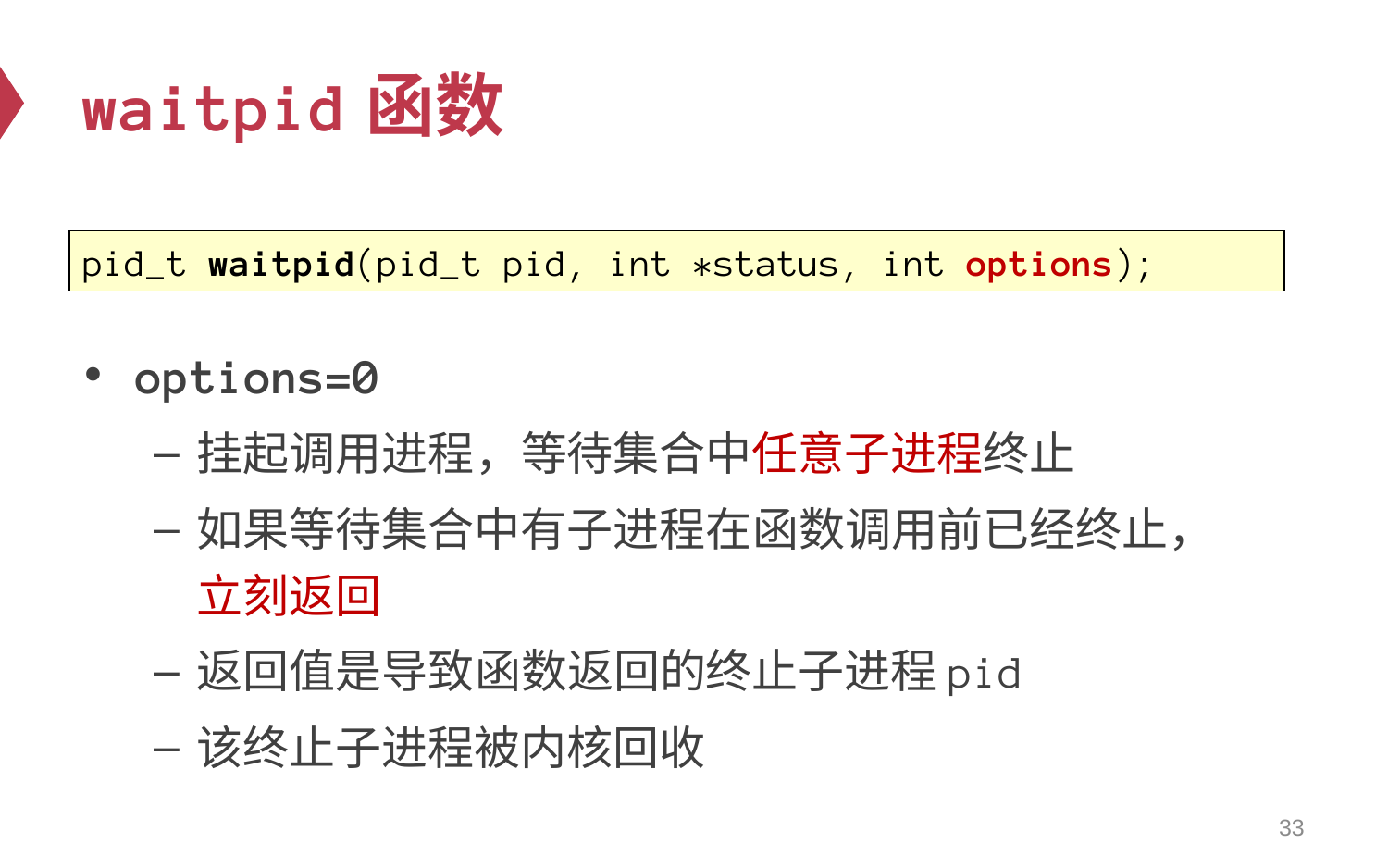

# waitpid函数
pid_t waitpid(pid_t pid, int *status, int options);
options=0
挂起调用进程，等待集合中任意子进程终止
如果等待集合中有子进程在函数调用前已经终止，
立刻返回
返回值是导致函数返回的终止子进程pid
该终止子进程被内核回收
33